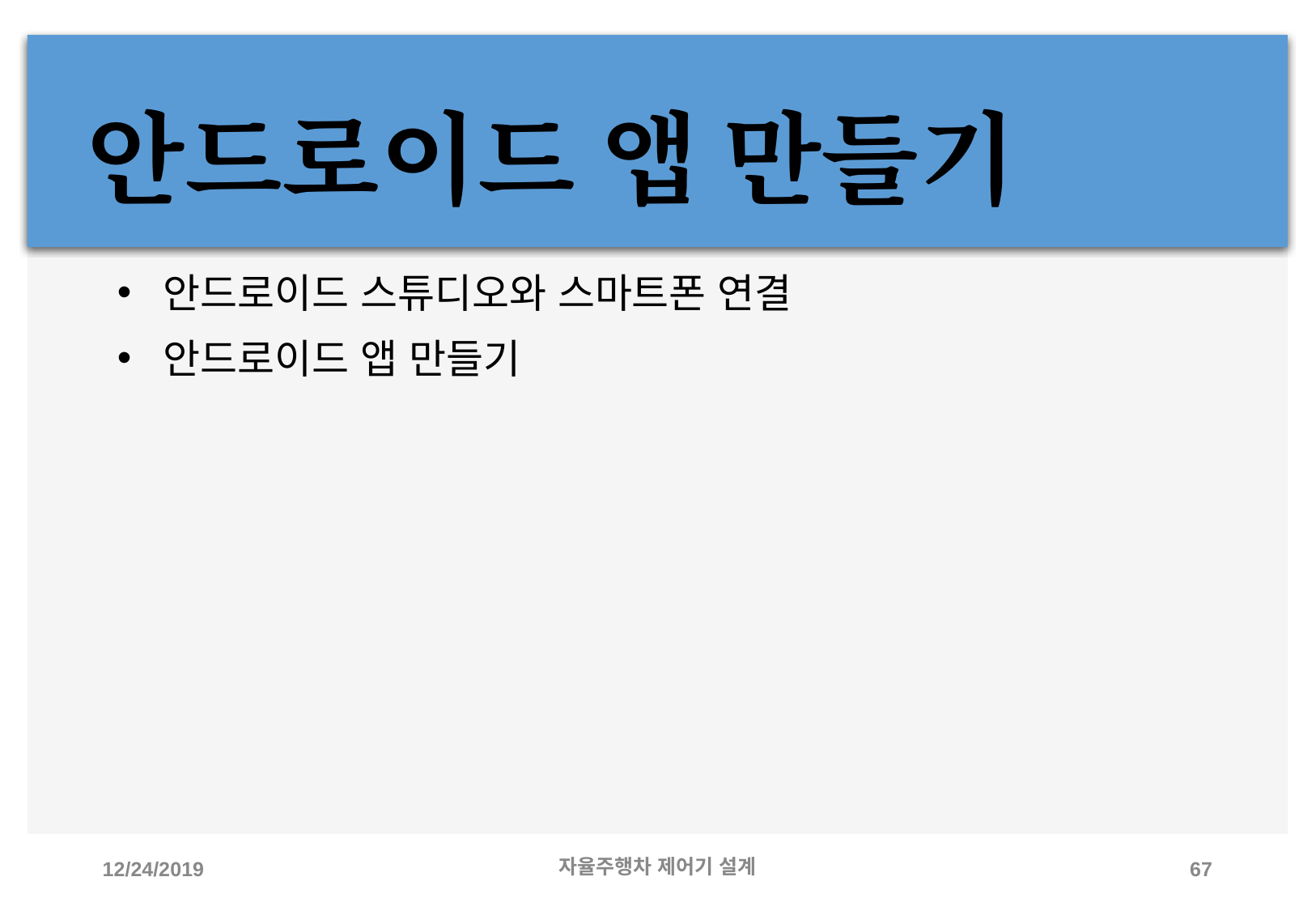

# 안드로이드 앱 만들기
안드로이드 스튜디오와 스마트폰 연결
안드로이드 앱 만들기
12/24/2019
자율주행차 제어기 설계
67